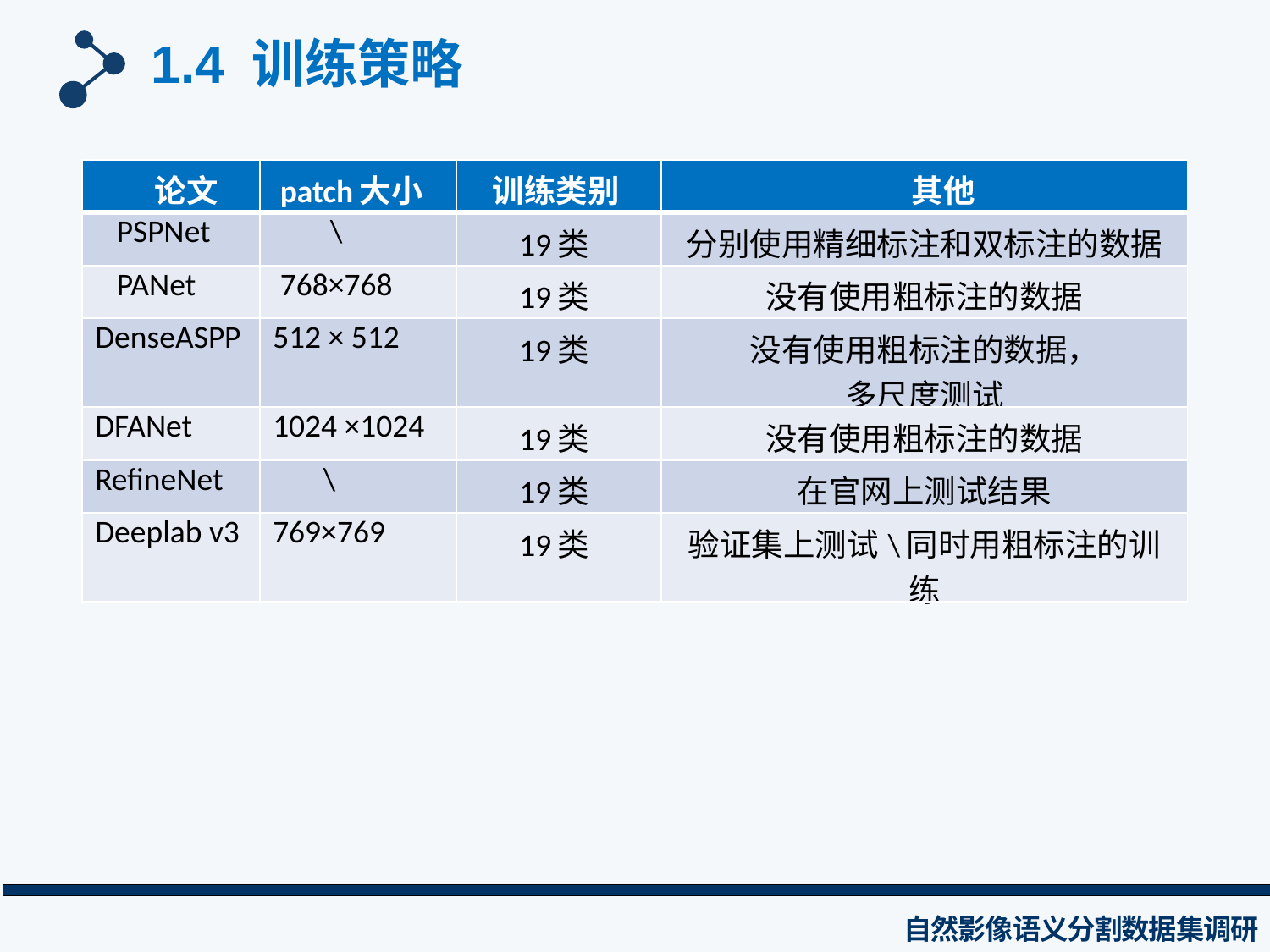

1.4 训练策略

| 论文 | patch大小 | 训练类别 | 其他 |
| --- | --- | --- | --- |
| PSPNet | \ | 19类 | 分别使用精细标注和双标注的数据 |
| PANet | 768×768 | 19类 | 没有使用粗标注的数据 |
| DenseASPP | 512 × 512 | 19类 | 没有使用粗标注的数据， 多尺度测试 |
| DFANet | 1024 ×1024 | 19类 | 没有使用粗标注的数据 |
| RefineNet | \ | 19类 | 在官网上测试结果 |
| Deeplab v3 | 769×769 | 19类 | 验证集上测试\同时用粗标注的训练 |

自然影像语义分割数据集调研